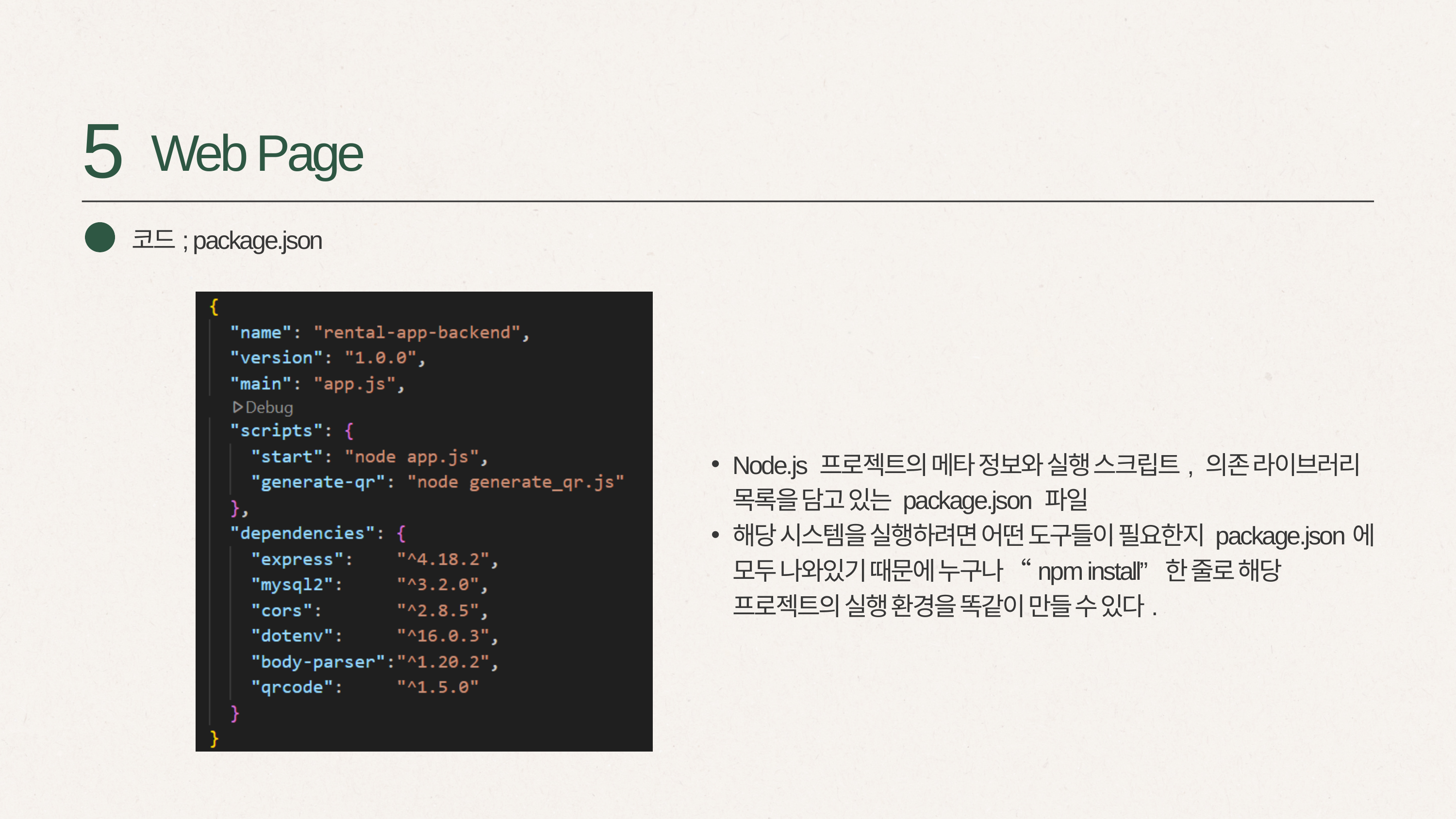

5
Web Page

코드; package.json

Node.js 프로젝트의 메타 정보와 실행 스크립트, 의존 라이브러리 목록을 담고 있는 package.json 파일
해당 시스템을 실행하려면 어떤 도구들이 필요한지 package.json에 모두 나와있기 때문에 누구나 “npm install”  한 줄로 해당 프로젝트의 실행 환경을 똑같이 만들 수 있다.